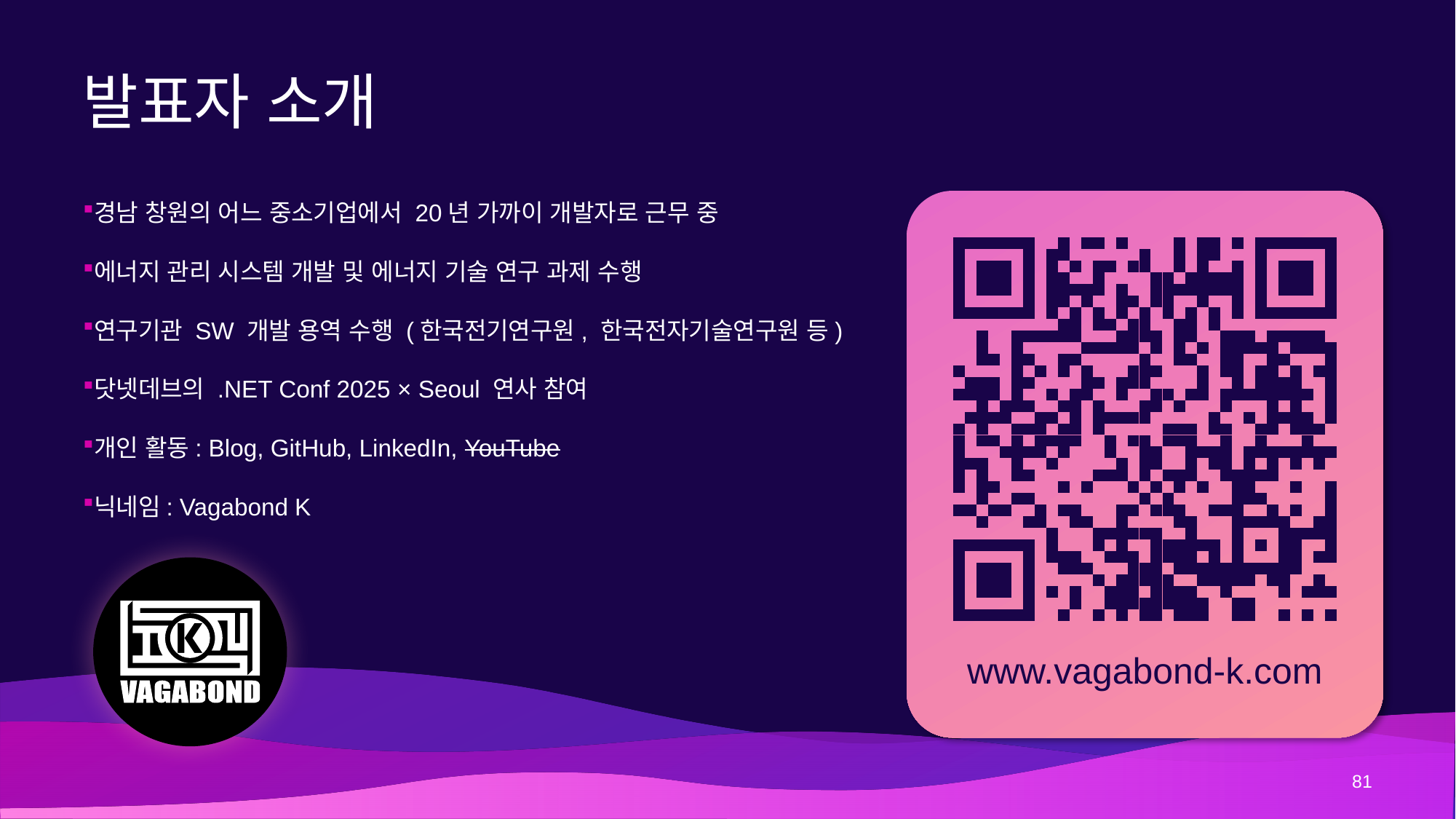

# 발표자 소개
경남 창원의 어느 중소기업에서 20년 가까이 개발자로 근무 중
에너지 관리 시스템 개발 및 에너지 기술 연구 과제 수행
연구기관 SW 개발 용역 수행 (한국전기연구원, 한국전자기술연구원 등)
닷넷데브의 .NET Conf 2025 × Seoul 연사 참여
개인 활동: Blog, GitHub, LinkedIn, YouTube
닉네임: Vagabond K

www.vagabond-k.com

81